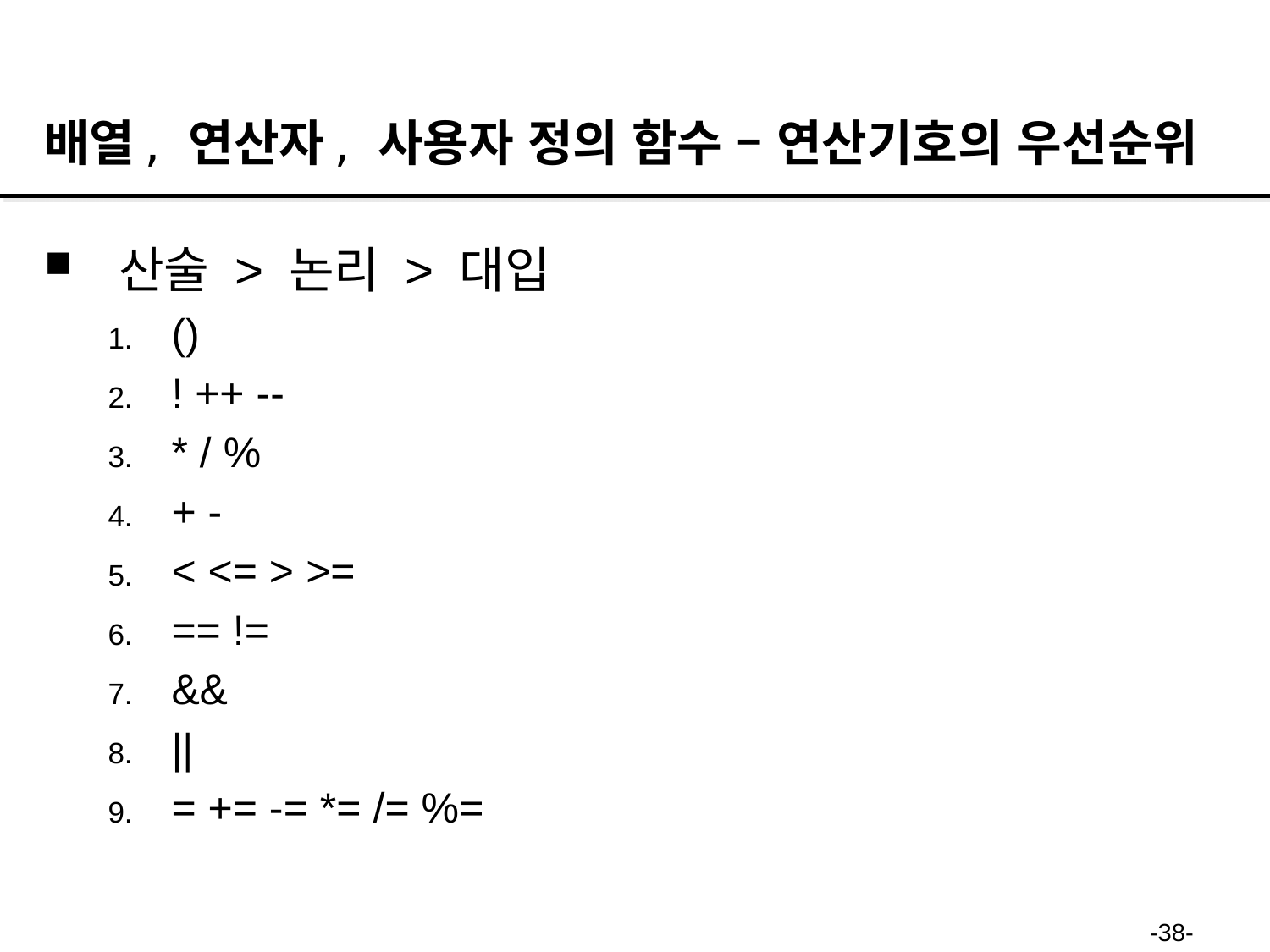

배열, 연산자, 사용자 정의 함수 – 연산기호의 우선순위
산술 > 논리 > 대입
()
! ++ --
* / %
+ -
< <= > >=
== !=
&&
||
= += -= *= /= %=
-38-